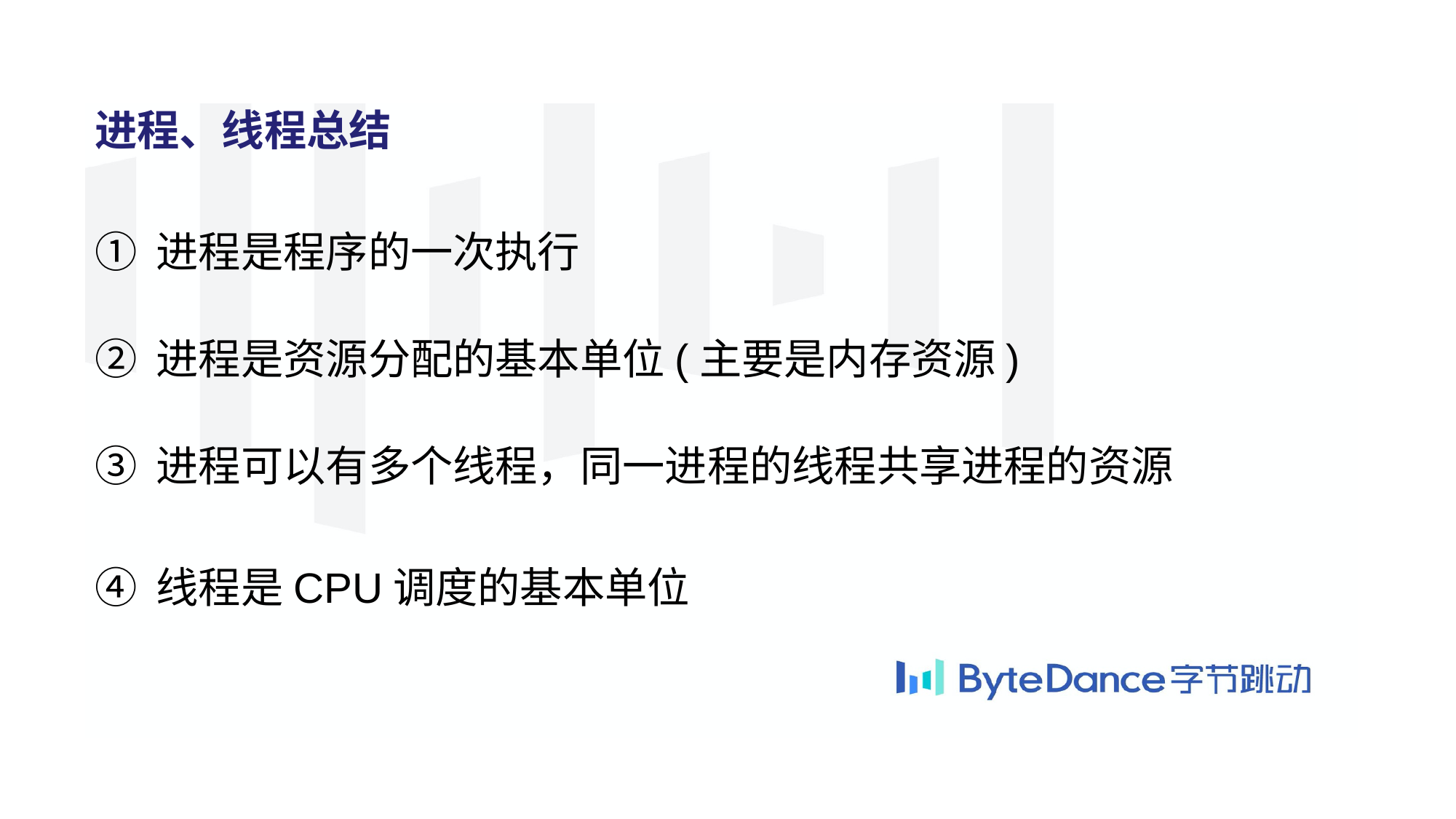

进程、线程总结

进程是程序的一次执行
进程是资源分配的基本单位(主要是内存资源)
进程可以有多个线程，同一进程的线程共享进程的资源

线程是CPU调度的基本单位